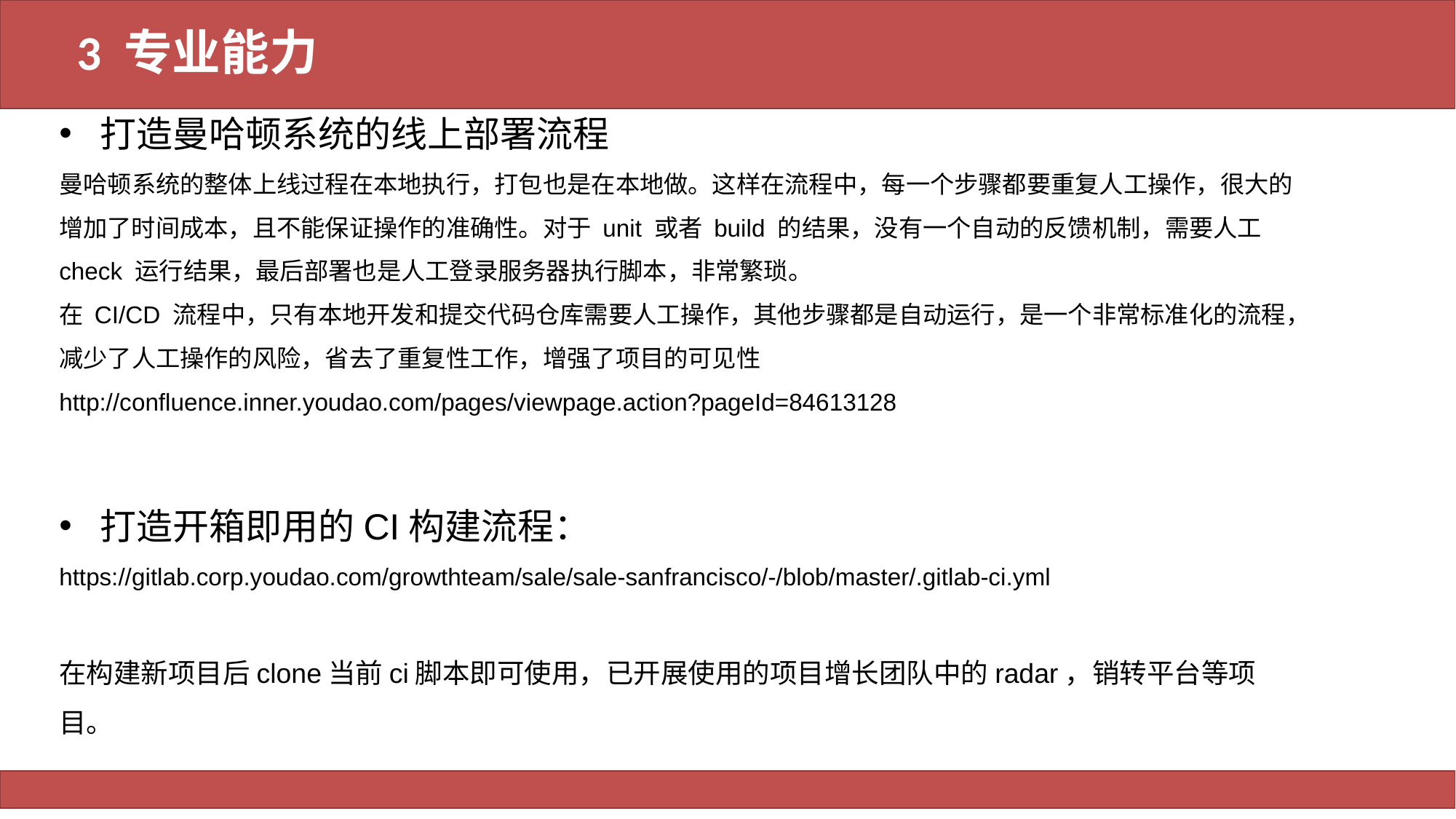

# 3 专业能力

打造曼哈顿系统的线上部署流程
曼哈顿系统的整体上线过程在本地执行，打包也是在本地做。这样在流程中，每一个步骤都要重复人工操作，很大的增加了时间成本，且不能保证操作的准确性。对于 unit 或者 build 的结果，没有一个自动的反馈机制，需要人工 check 运行结果，最后部署也是人工登录服务器执行脚本，非常繁琐。
在 CI/CD 流程中，只有本地开发和提交代码仓库需要人工操作，其他步骤都是自动运行，是一个非常标准化的流程，减少了人工操作的风险，省去了重复性工作，增强了项目的可见性
http://confluence.inner.youdao.com/pages/viewpage.action?pageId=84613128

打造开箱即用的CI构建流程：
https://gitlab.corp.youdao.com/growthteam/sale/sale-sanfrancisco/-/blob/master/.gitlab-ci.yml

在构建新项目后clone当前ci脚本即可使用，已开展使用的项目增长团队中的radar，销转平台等项目。